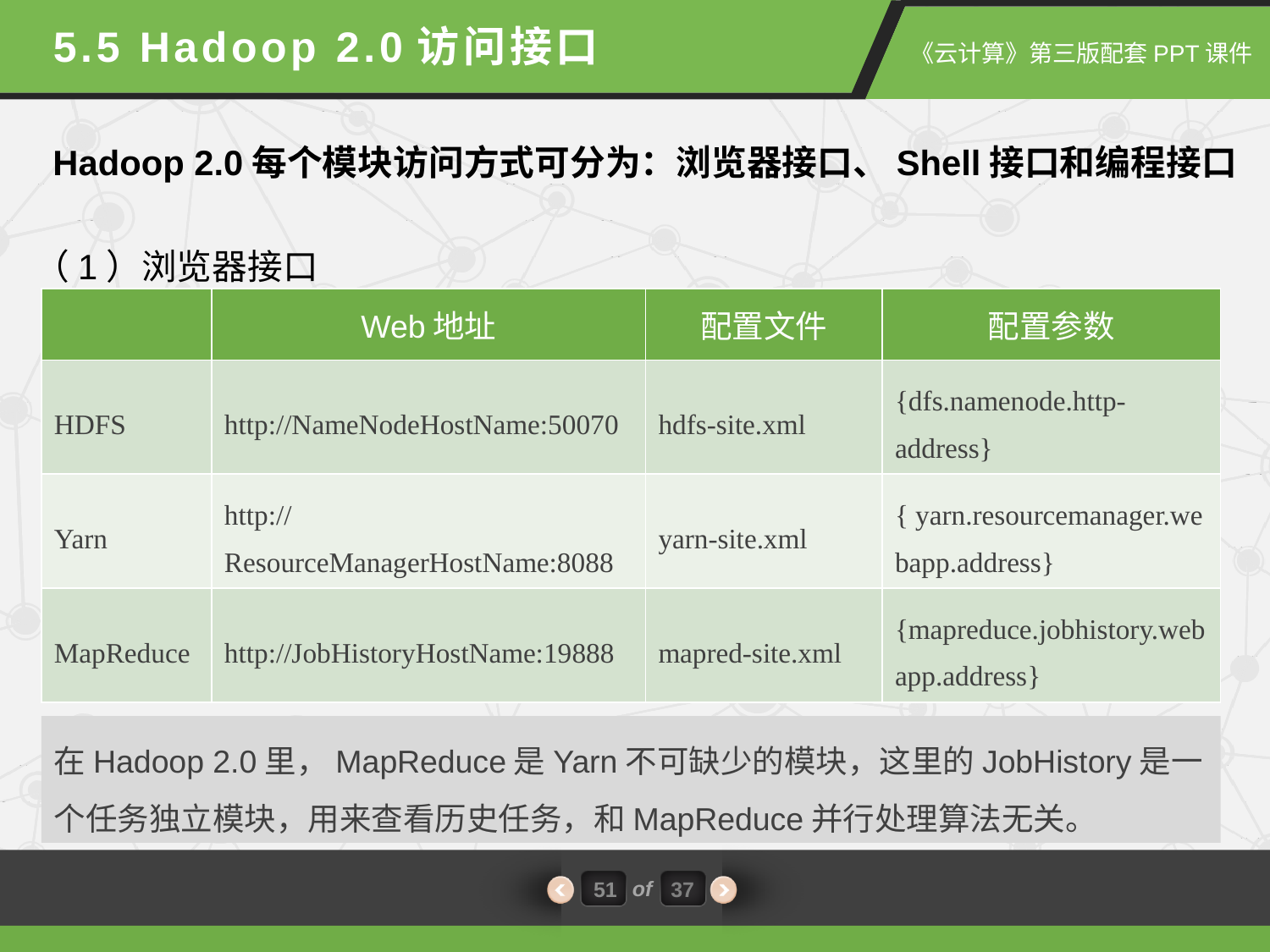

5.5 Hadoop 2.0访问接口
Hadoop 2.0每个模块访问方式可分为：浏览器接口、Shell接口和编程接口
（1）浏览器接口
|  | Web地址 | 配置文件 | 配置参数 |
| --- | --- | --- | --- |
| HDFS | http://NameNodeHostName:50070 | hdfs-site.xml | {dfs.namenode.http-address} |
| Yarn | http://ResourceManagerHostName:8088 | yarn-site.xml | { yarn.resourcemanager.webapp.address} |
| MapReduce | http://JobHistoryHostName:19888 | mapred-site.xml | {mapreduce.jobhistory.webapp.address} |
在Hadoop 2.0里，MapReduce是Yarn不可缺少的模块，这里的JobHistory是一个任务独立模块，用来查看历史任务，和MapReduce并行处理算法无关。
51